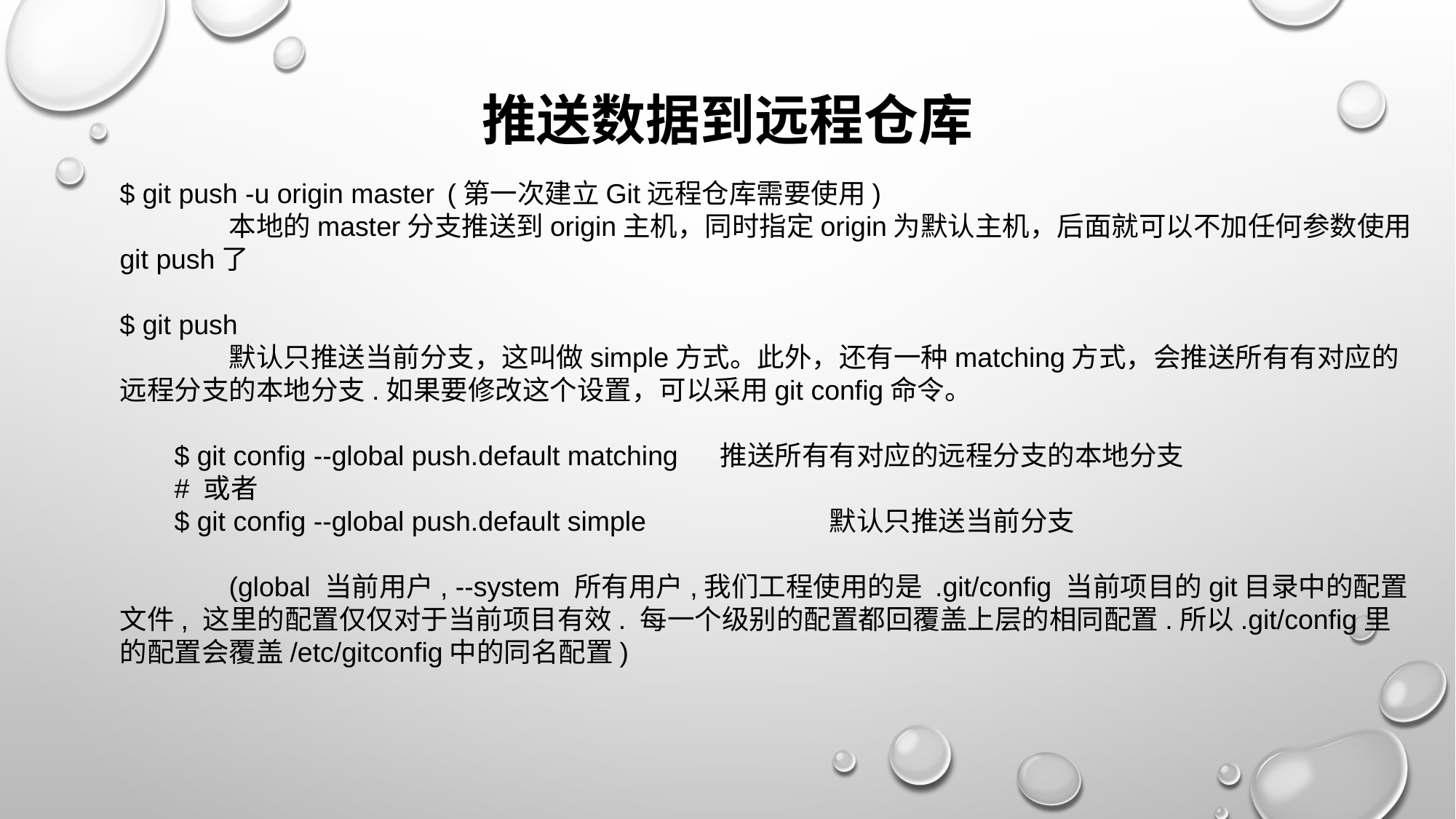

# 推送数据到远程仓库
$ git push -u origin master	(第一次建立Git远程仓库需要使用)
	本地的master分支推送到origin主机，同时指定origin为默认主机，后面就可以不加任何参数使用git push了

$ git push
	默认只推送当前分支，这叫做simple方式。此外，还有一种matching方式，会推送所有有对应的远程分支的本地分支.如果要修改这个设置，可以采用git config命令。

$ git config --global push.default matching	推送所有有对应的远程分支的本地分支
# 或者
$ git config --global push.default simple		默认只推送当前分支

	(global 当前用户, --system 所有用户,我们工程使用的是 .git/config 当前项目的git目录中的配置文件, 这里的配置仅仅对于当前项目有效. 每一个级别的配置都回覆盖上层的相同配置.所以.git/config里的配置会覆盖/etc/gitconfig中的同名配置)